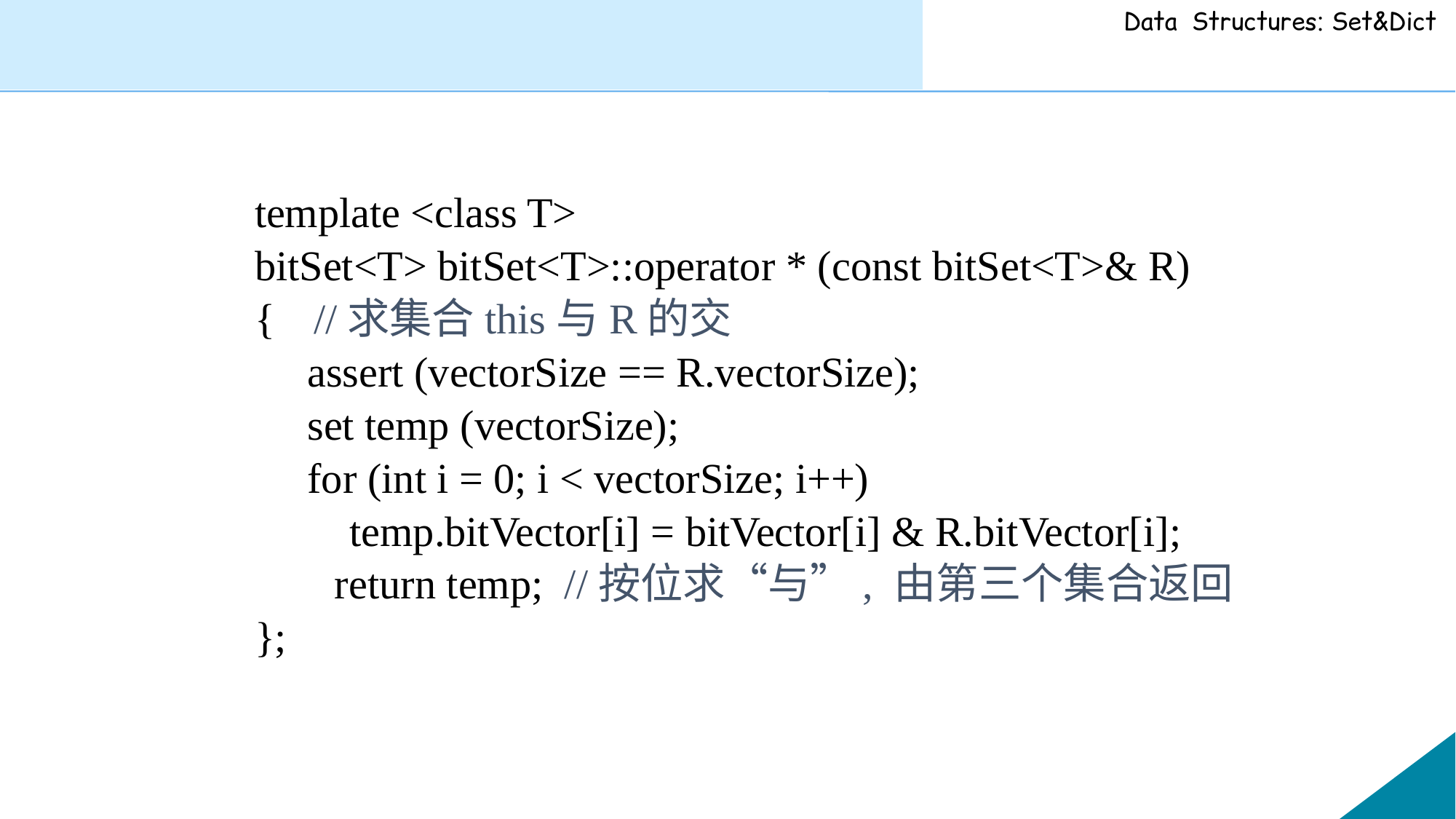

template <class T>
bitSet<T> bitSet<T>::operator * (const bitSet<T>& R)
{	   //求集合this与R的交
     assert (vectorSize == R.vectorSize);
     set temp (vectorSize);
     for (int i = 0; i < vectorSize; i++)
         temp.bitVector[i] = bitVector[i] & R.bitVector[i];
	     return temp;  //按位求“与”, 由第三个集合返回
};